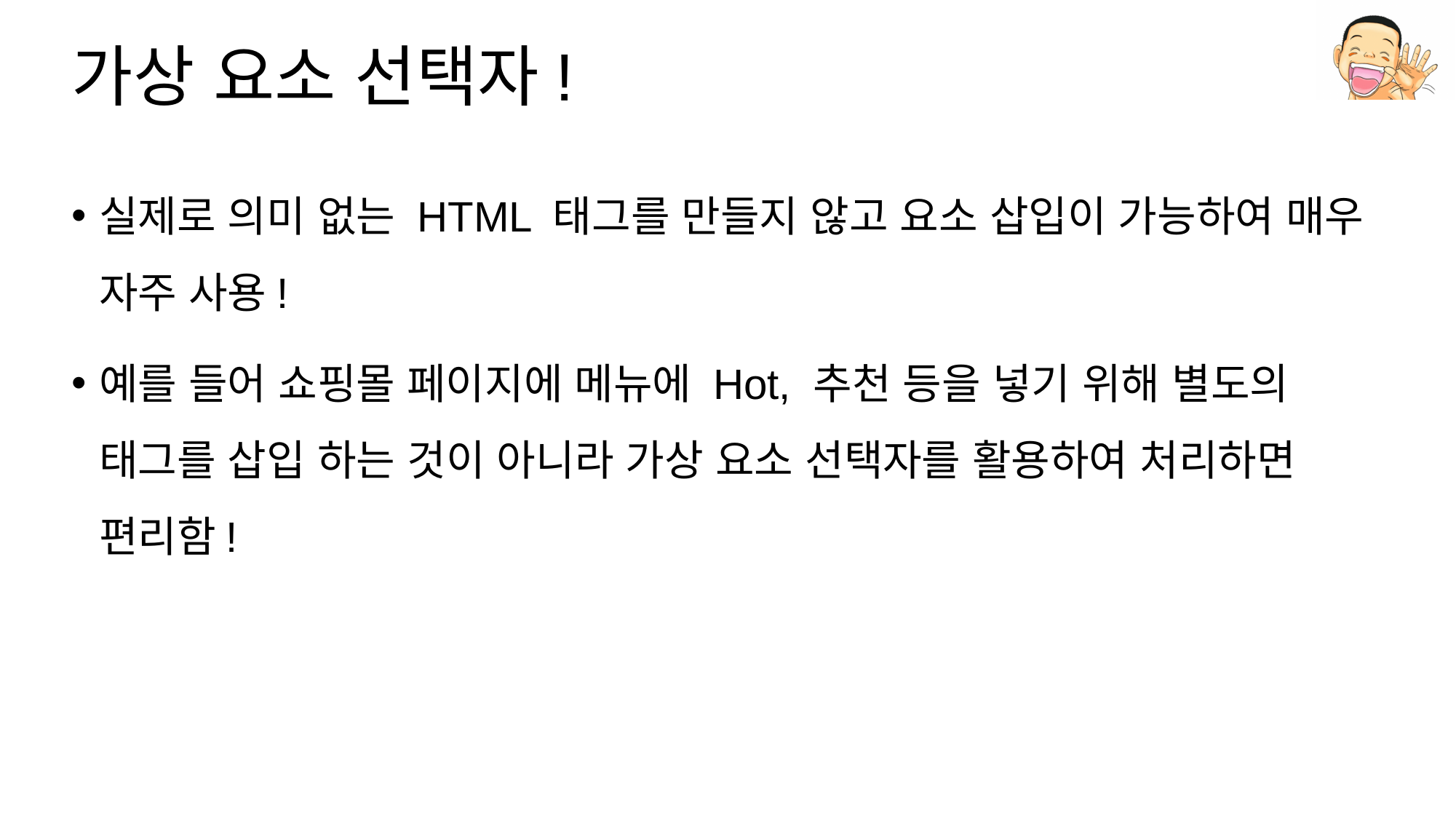

# 가상 요소 선택자!
실제로 의미 없는 HTML 태그를 만들지 않고 요소 삽입이 가능하여 매우 자주 사용!
예를 들어 쇼핑몰 페이지에 메뉴에 Hot, 추천 등을 넣기 위해 별도의 태그를 삽입 하는 것이 아니라 가상 요소 선택자를 활용하여 처리하면 편리함!